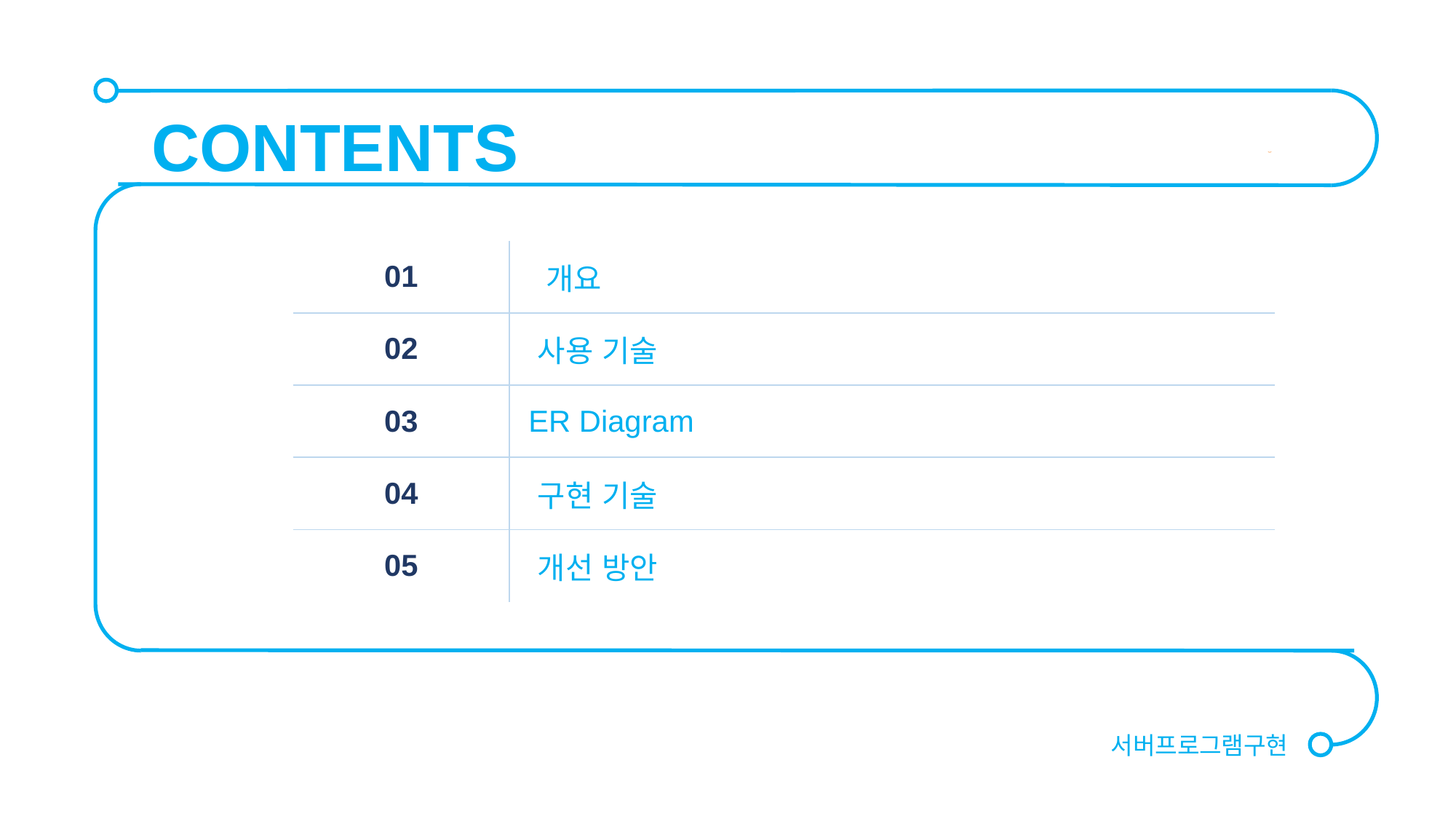

CONTENTS
| 01 | 개요 |
| --- | --- |
| 02 | 사용 기술 |
| 03 | ER Diagram |
| 04 | 구현 기술 |
| 05 | 개선 방안 |
서버프로그램구현